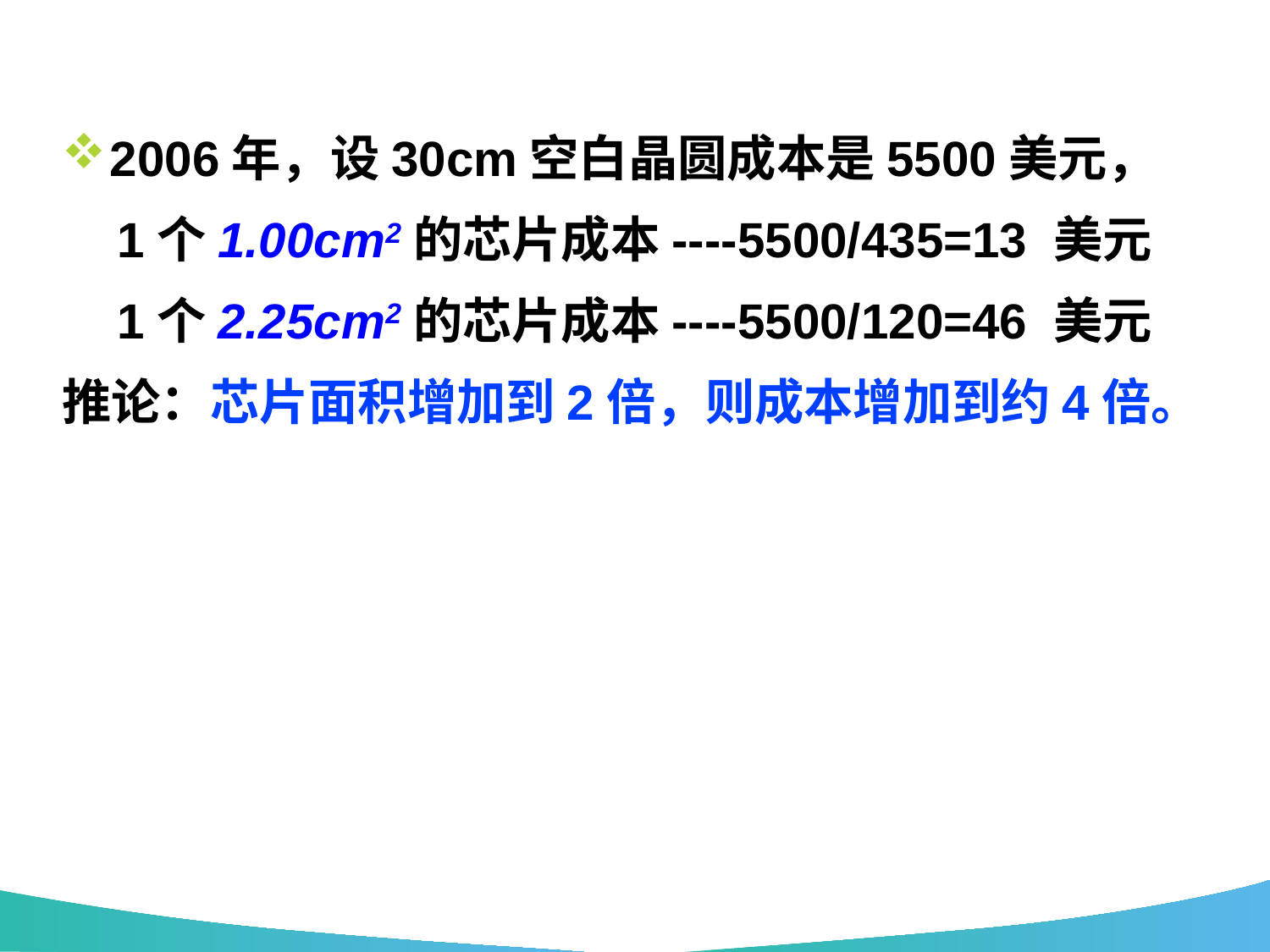

2006年，设30cm空白晶圆成本是5500美元，
    1个1.00cm2的芯片成本----5500/435=13 美元
    1个2.25cm2的芯片成本----5500/120=46 美元
推论：芯片面积增加到2倍，则成本增加到约4倍。